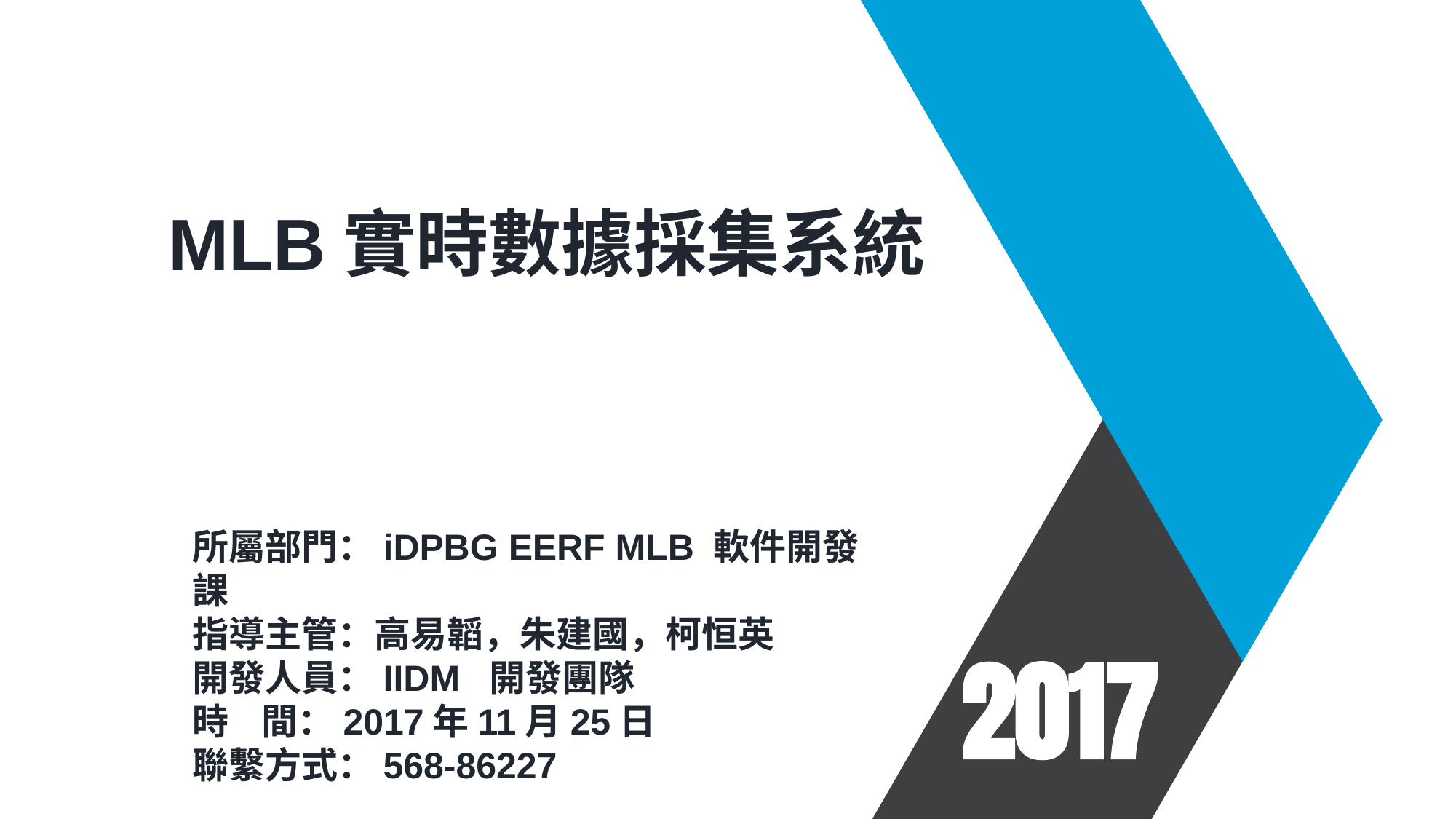

MLB實時數據採集系統

所屬部門：iDPBG EERF MLB 軟件開發課
指導主管：高易韜，朱建國，柯恒英
開發人員：IIDM  開發團隊
時    間：2017年11月25日
聯繫方式：568-86227
2017